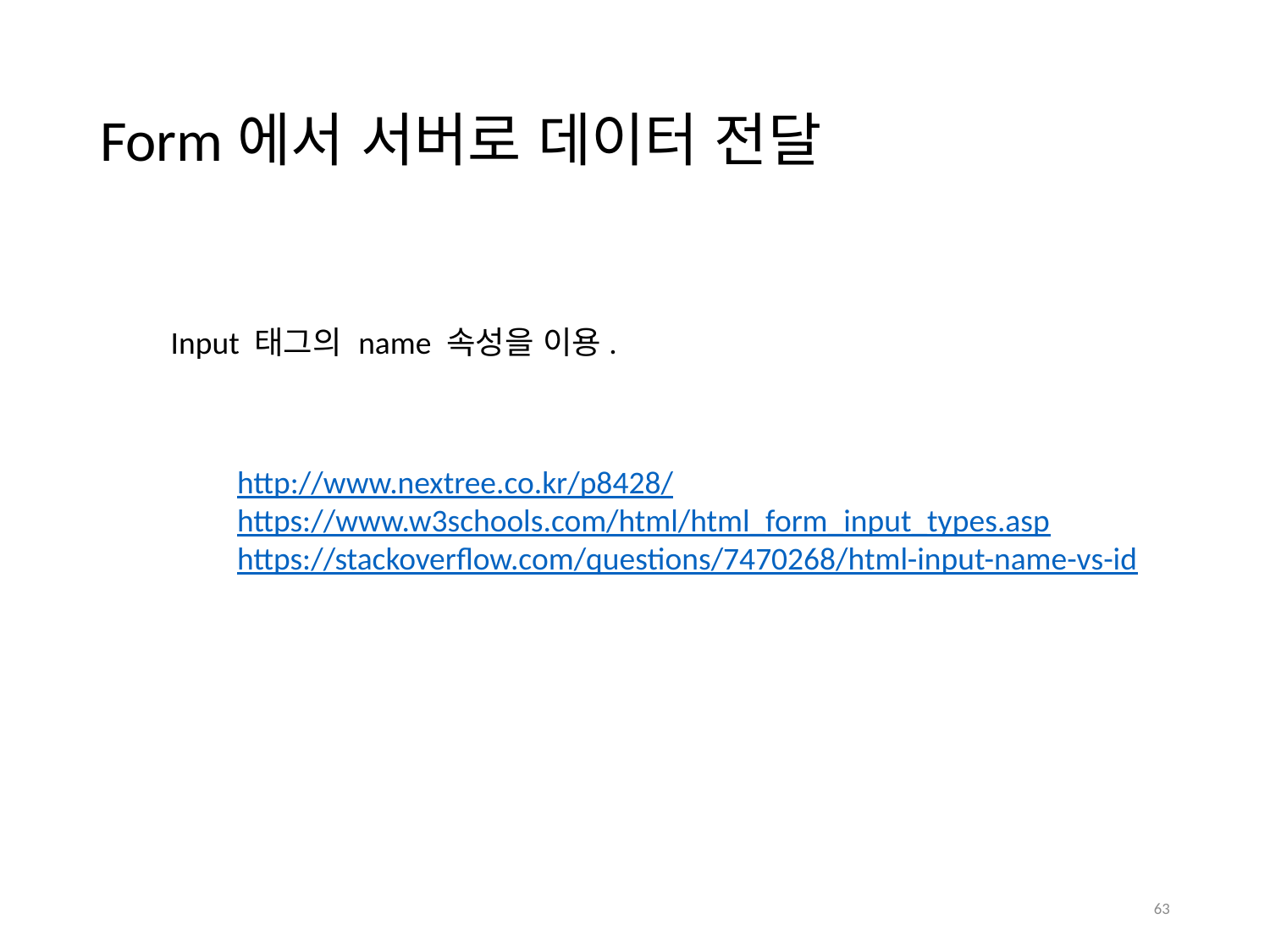

# Form에서 서버로 데이터 전달
Input 태그의 name 속성을 이용.
http://www.nextree.co.kr/p8428/
https://www.w3schools.com/html/html_form_input_types.asp
https://stackoverflow.com/questions/7470268/html-input-name-vs-id

63